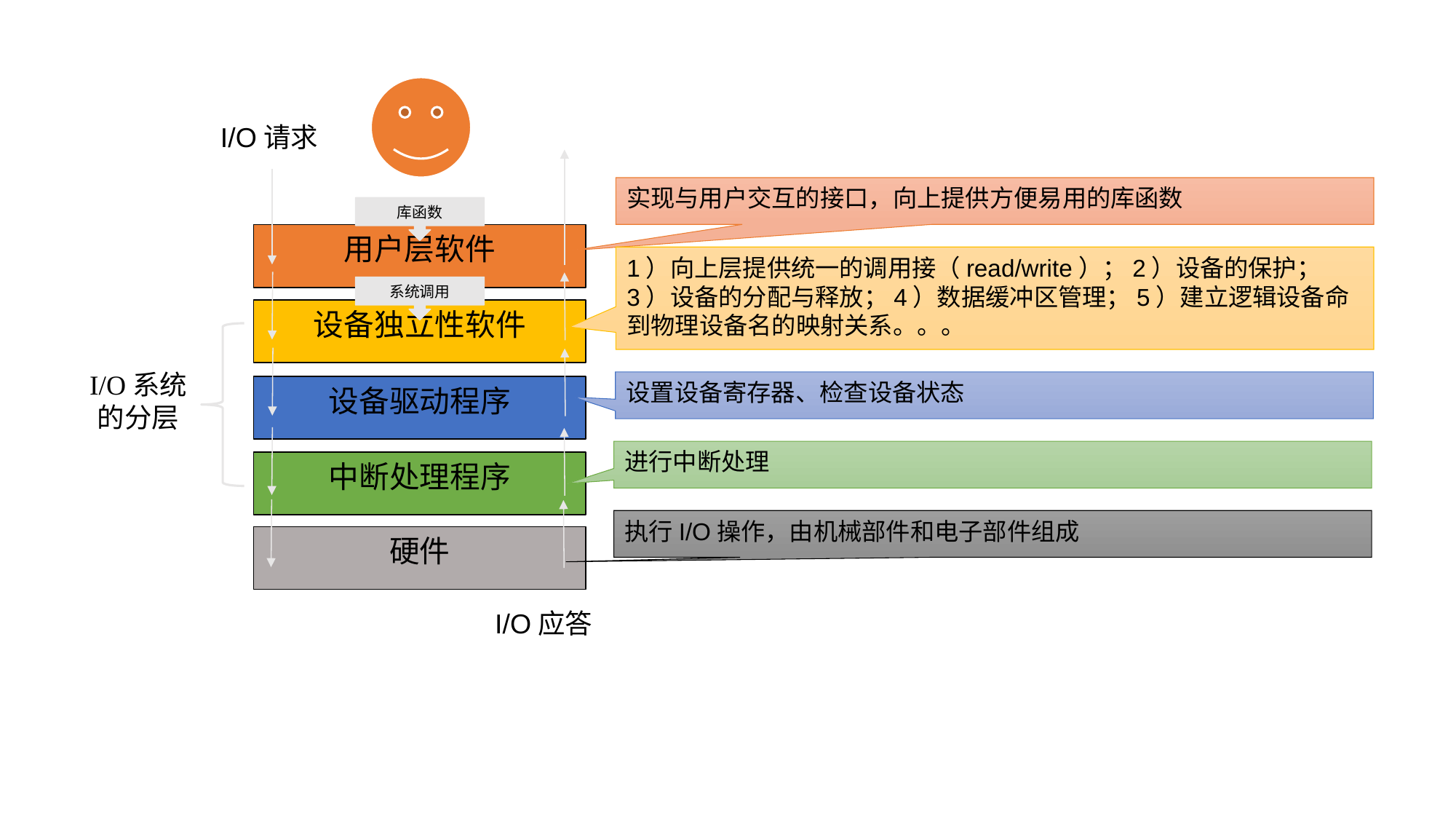

I/O请求
库函数
用户层软件
系统调用
设备独立性软件
设备驱动程序
中断处理程序
硬件
I/O应答
实现与用户交互的接口，向上提供方便易用的库函数
1）向上层提供统一的调用接（read/write）；2）设备的保护；3）设备的分配与释放；4）数据缓冲区管理；5）建立逻辑设备命到物理设备名的映射关系。。。

I/O系统的分层
设置设备寄存器、检查设备状态
进行中断处理
执行I/O操作，由机械部件和电子部件组成